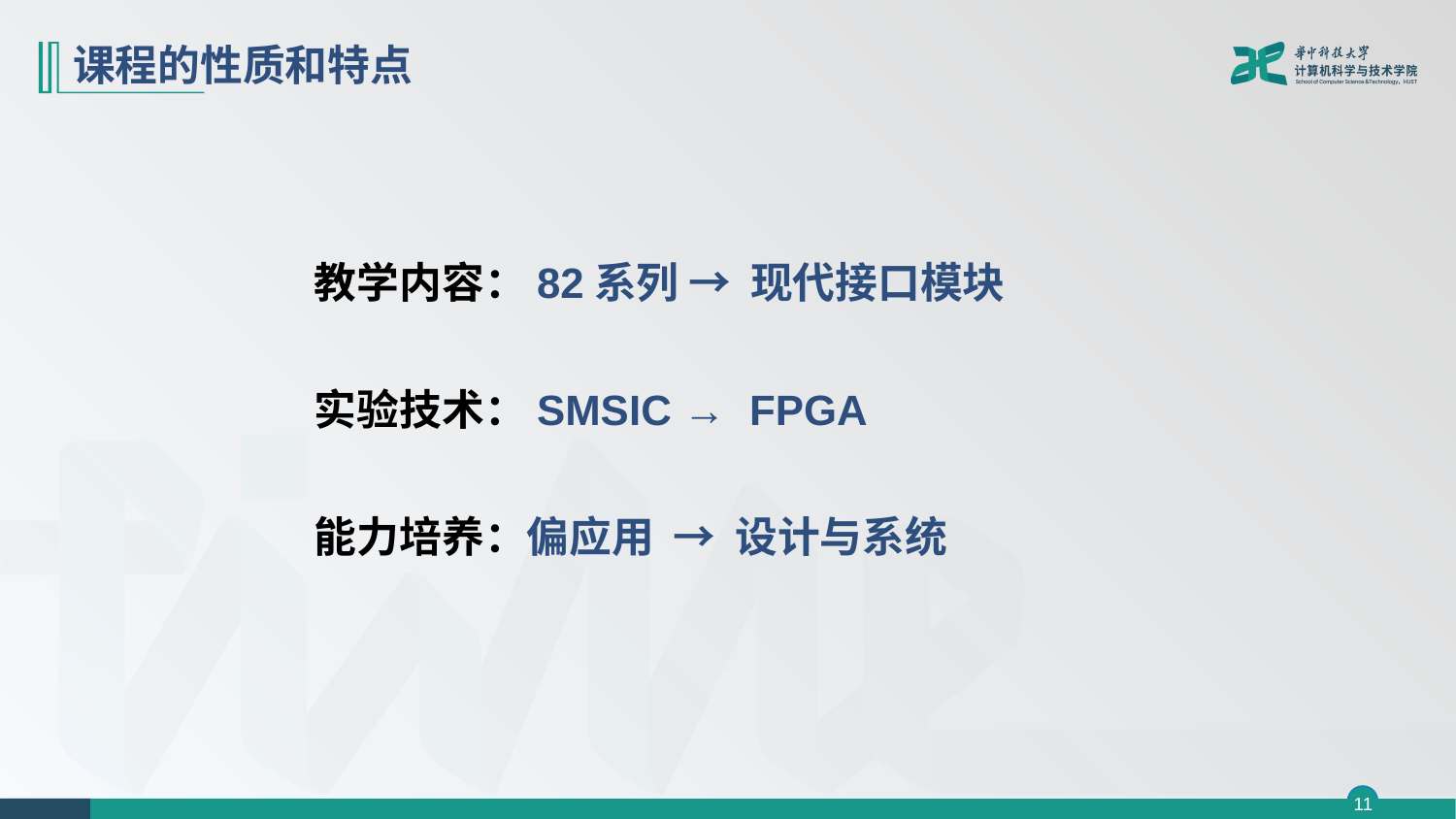

# 课程的性质和特点
教学内容：82系列 →  现代接口模块
实验技术：SMSIC →  FPGA
能力培养：偏应用  →  设计与系统